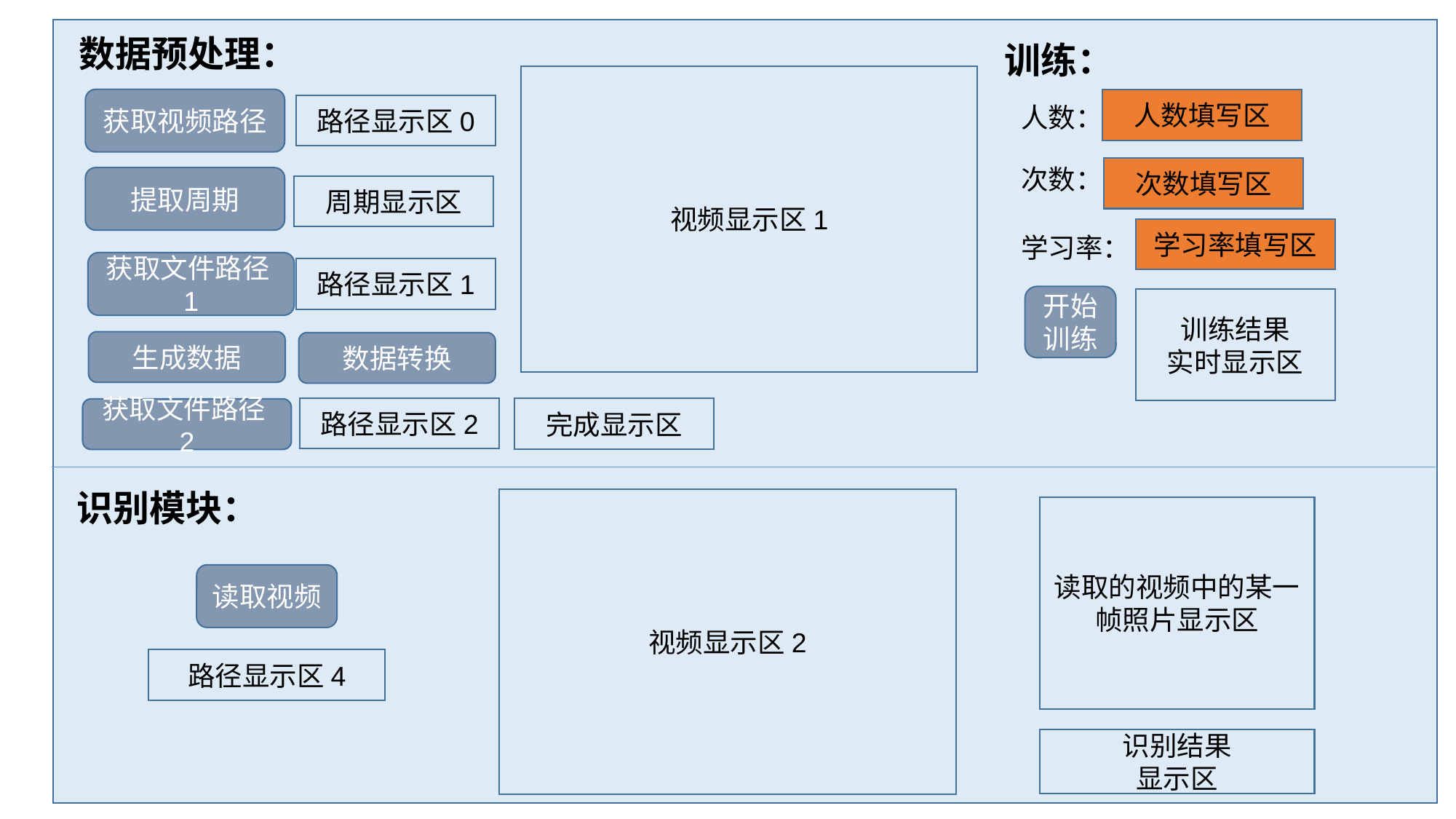

数据预处理：

训练：
视频显示区1
获取视频路径
人数填写区
路径显示区0
人数：
次数：
次数填写区
提取周期
周期显示区
学习率填写区
学习率：

获取文件路径1

路径显示区1
开始
训练
训练结果
实时显示区
生成数据
数据转换
路径显示区2
完成显示区
获取文件路径2
识别模块：
视频显示区2
读取的视频中的某一帧照片显示区
读取视频
路径显示区4
识别结果
显示区